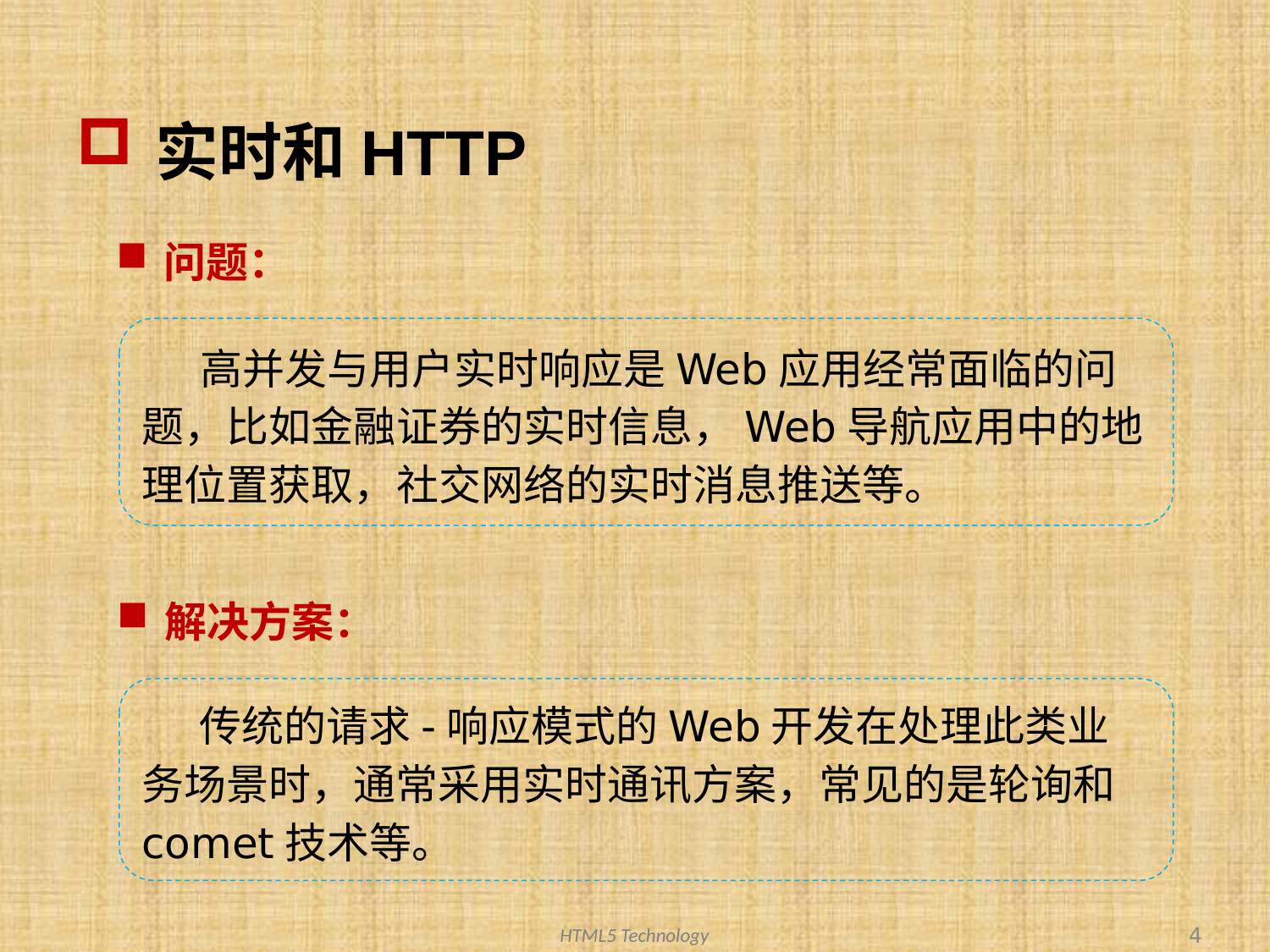

# 实时和HTTP
问题：
     高并发与用户实时响应是Web应用经常面临的问题，比如金融证券的实时信息，Web导航应用中的地理位置获取，社交网络的实时消息推送等。
解决方案：
     传统的请求-响应模式的Web开发在处理此类业务场景时，通常采用实时通讯方案，常见的是轮询和comet技术等。
4
HTML5 Technology